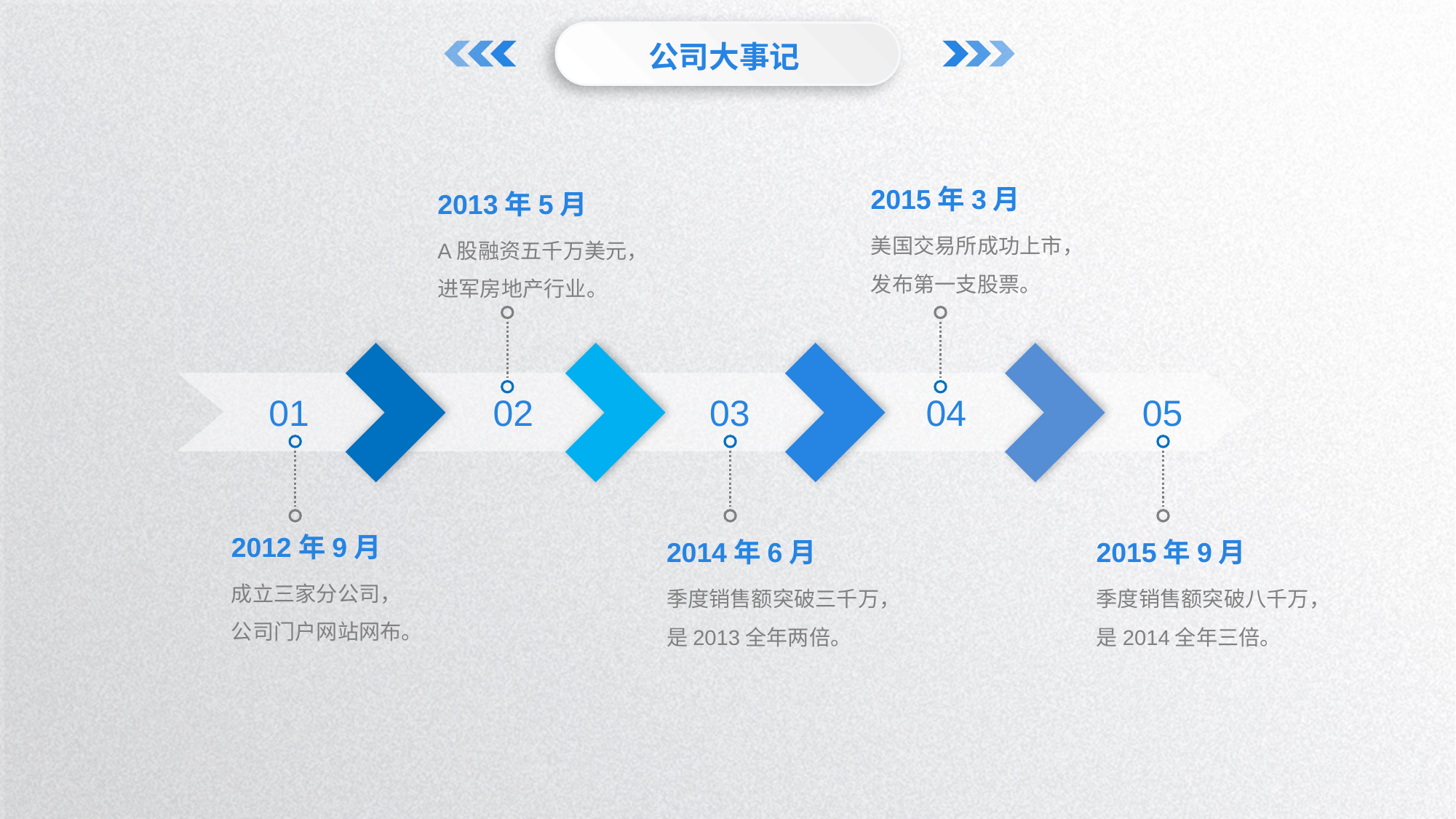

公司大事记

2015年3月
2013年5月
美国交易所成功上市，
发布第一支股票。
A股融资五千万美元，
进军房地产行业。

01
02
03
04
05

2012年9月
2014年6月
2015年9月
成立三家分公司，
公司门户网站网布。
季度销售额突破三千万，是2013全年两倍。
季度销售额突破八千万，是2014全年三倍。